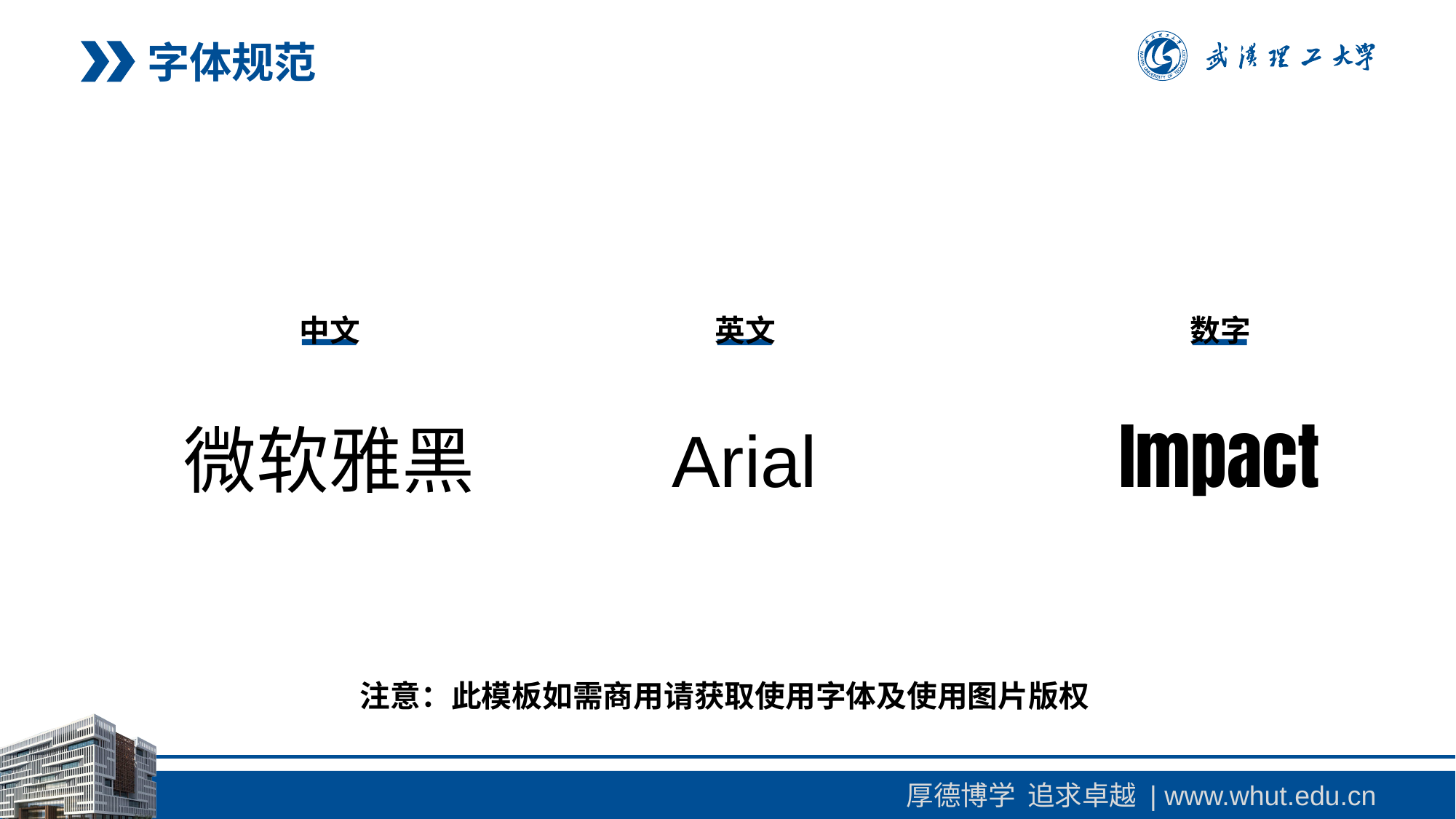

字体规范
中文
英文
数字

微软雅黑
Arial
Impact
注意：此模板如需商用请获取使用字体及使用图片版权